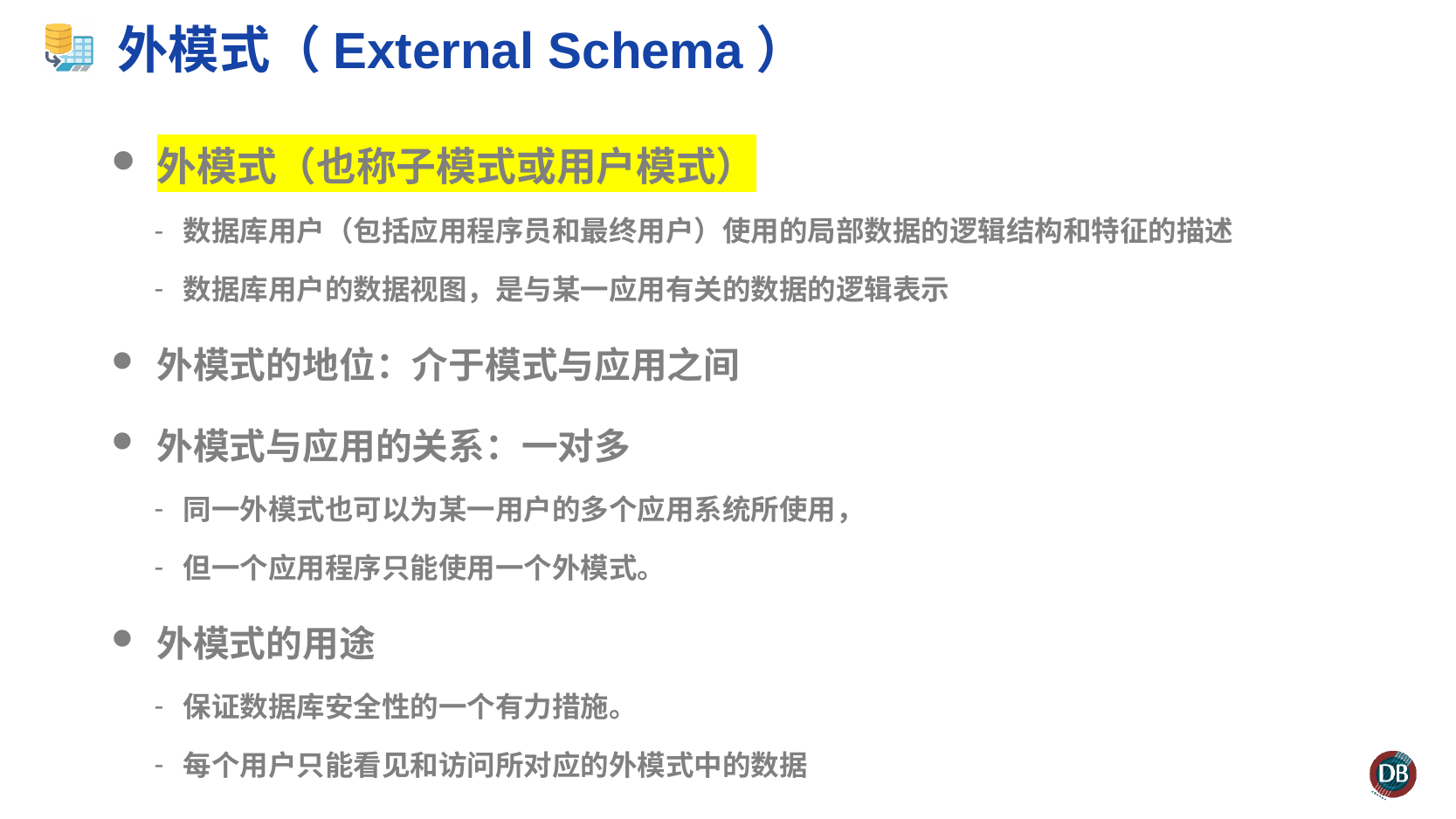

# 外模式（External Schema）
外模式（也称子模式或用户模式）
数据库用户（包括应用程序员和最终用户）使用的局部数据的逻辑结构和特征的描述
数据库用户的数据视图，是与某一应用有关的数据的逻辑表示
外模式的地位：介于模式与应用之间
外模式与应用的关系：一对多
同一外模式也可以为某一用户的多个应用系统所使用，
但一个应用程序只能使用一个外模式。
外模式的用途
保证数据库安全性的一个有力措施。
每个用户只能看见和访问所对应的外模式中的数据